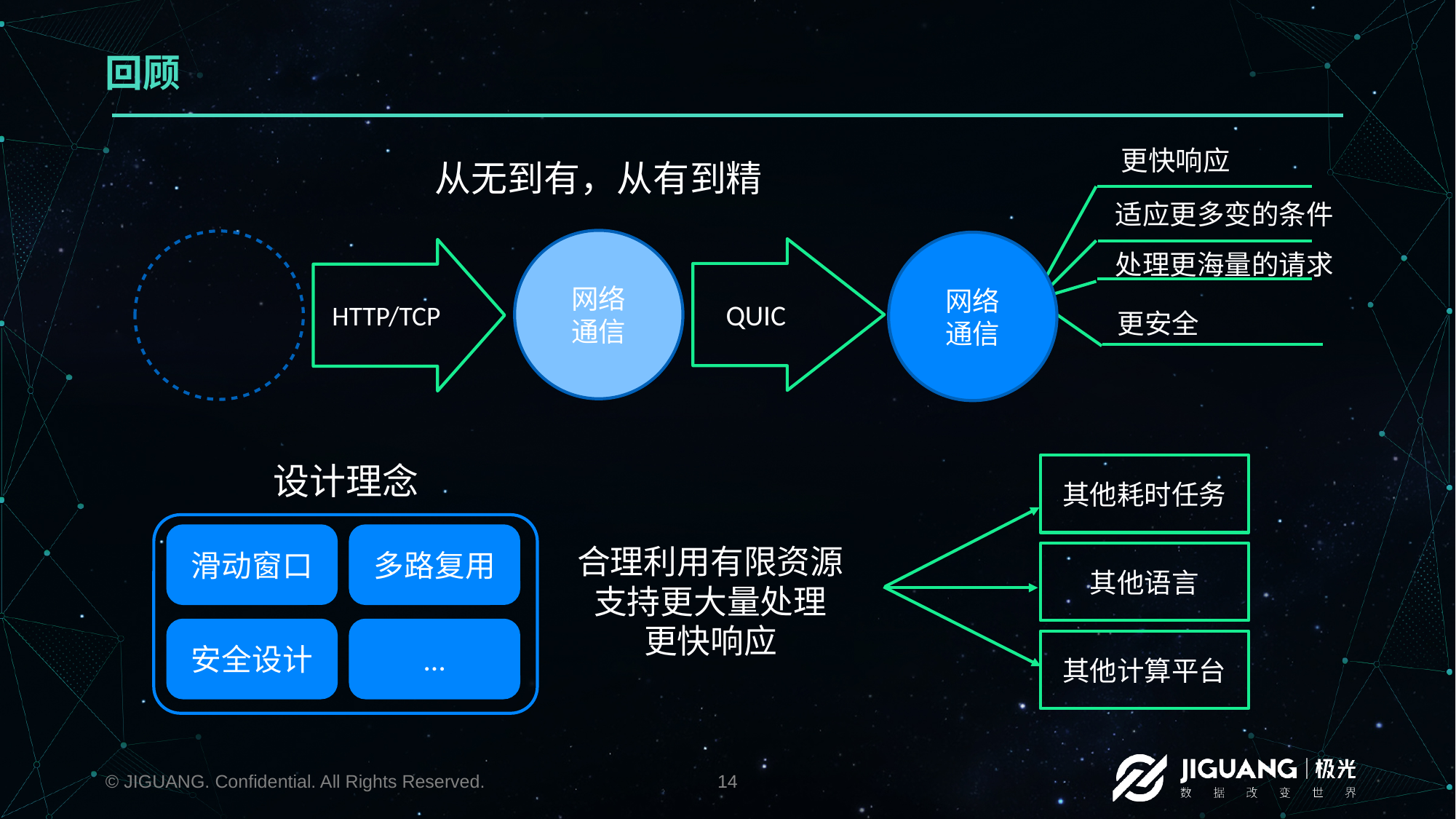

# 回顾

更快响应

适应更多变的条件
处理更海量的请求

更安全

从无到有，从有到精
网络
通信
HTTP/TCP

网络
通信
QUIC
设计理念

滑动窗口
多路复用
安全设计
…
其他耗时任务

其他语言

其他计算平台
合理利用有限资源
支持更大量处理
更快响应
© JIGUANG. Confidential. All Rights Reserved.
14